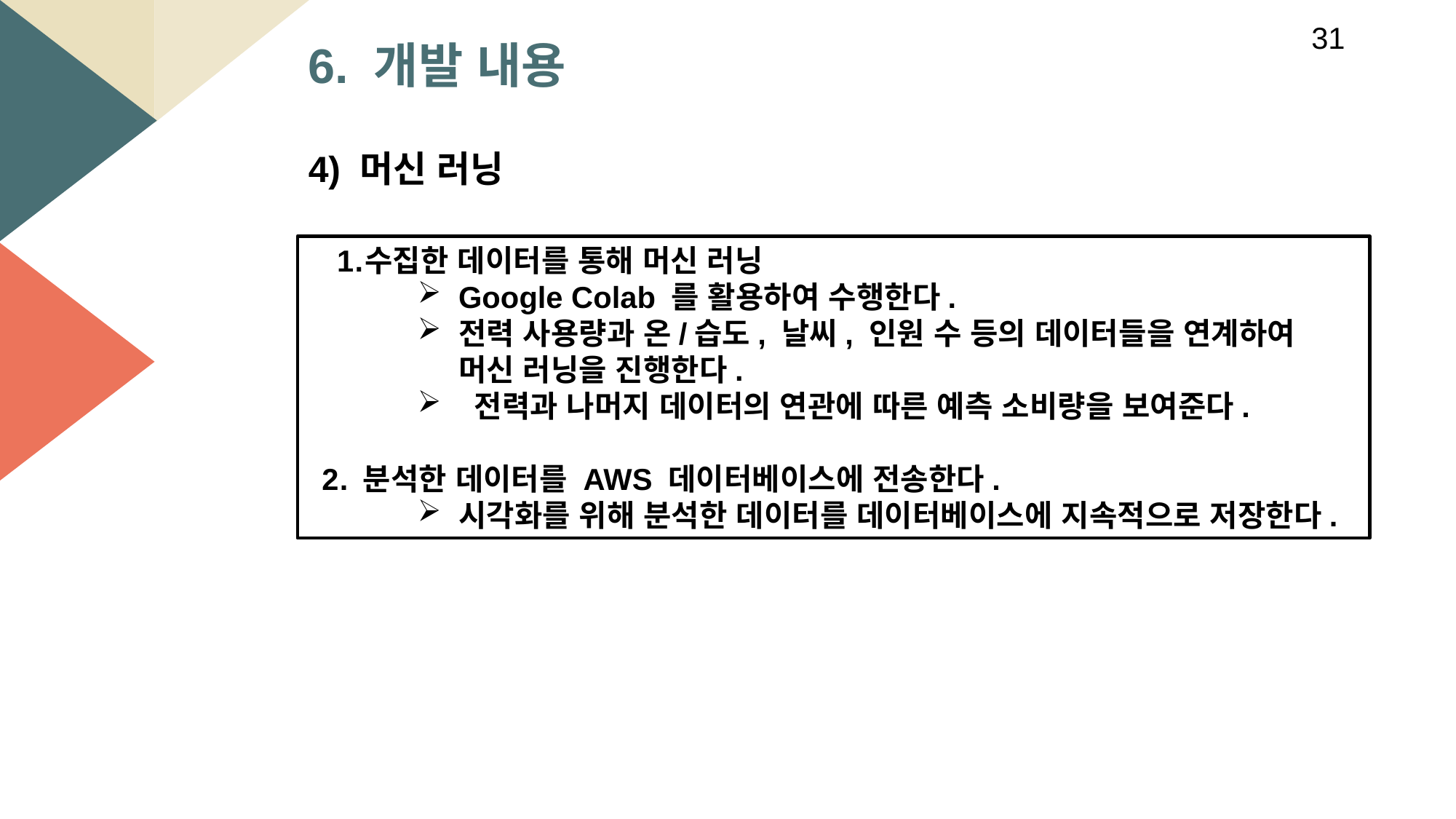

31
6. 개발 내용
4) 머신 러닝
수집한 데이터를 통해 머신 러닝
Google Colab 를 활용하여 수행한다.
전력 사용량과 온/습도, 날씨, 인원 수 등의 데이터들을 연계하여 머신 러닝을 진행한다.
 전력과 나머지 데이터의 연관에 따른 예측 소비량을 보여준다.

분석한 데이터를 AWS 데이터베이스에 전송한다.
시각화를 위해 분석한 데이터를 데이터베이스에 지속적으로 저장한다.